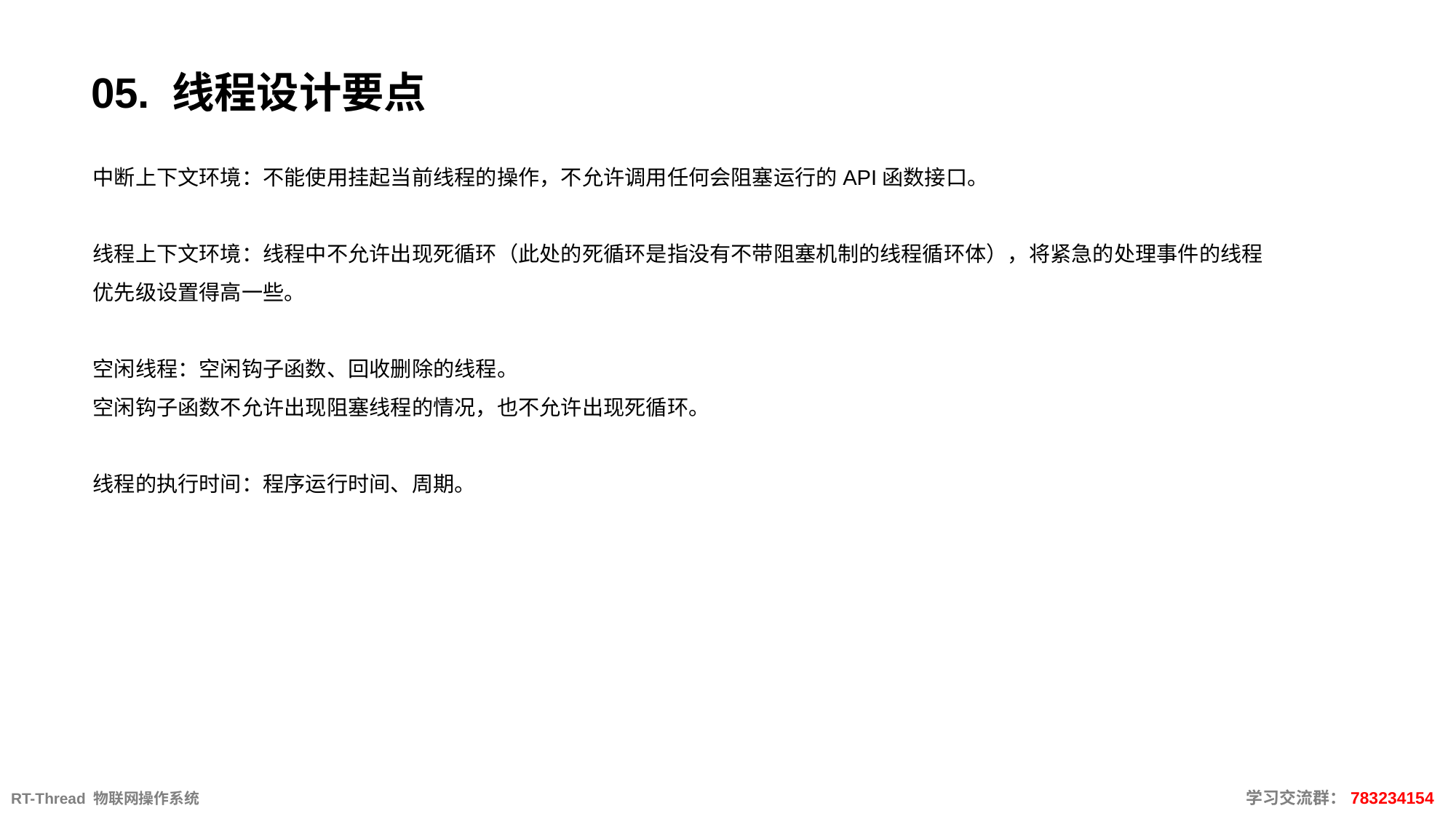

# 05. 线程设计要点
中断上下文环境：不能使用挂起当前线程的操作，不允许调用任何会阻塞运行的API函数接口。

线程上下文环境：线程中不允许出现死循环（此处的死循环是指没有不带阻塞机制的线程循环体），将紧急的处理事件的线程优先级设置得高一些。

空闲线程：空闲钩子函数、回收删除的线程。
空闲钩子函数不允许出现阻塞线程的情况，也不允许出现死循环。

线程的执行时间：程序运行时间、周期。

RT-Thread 物联网操作系统										          学习交流群：783234154